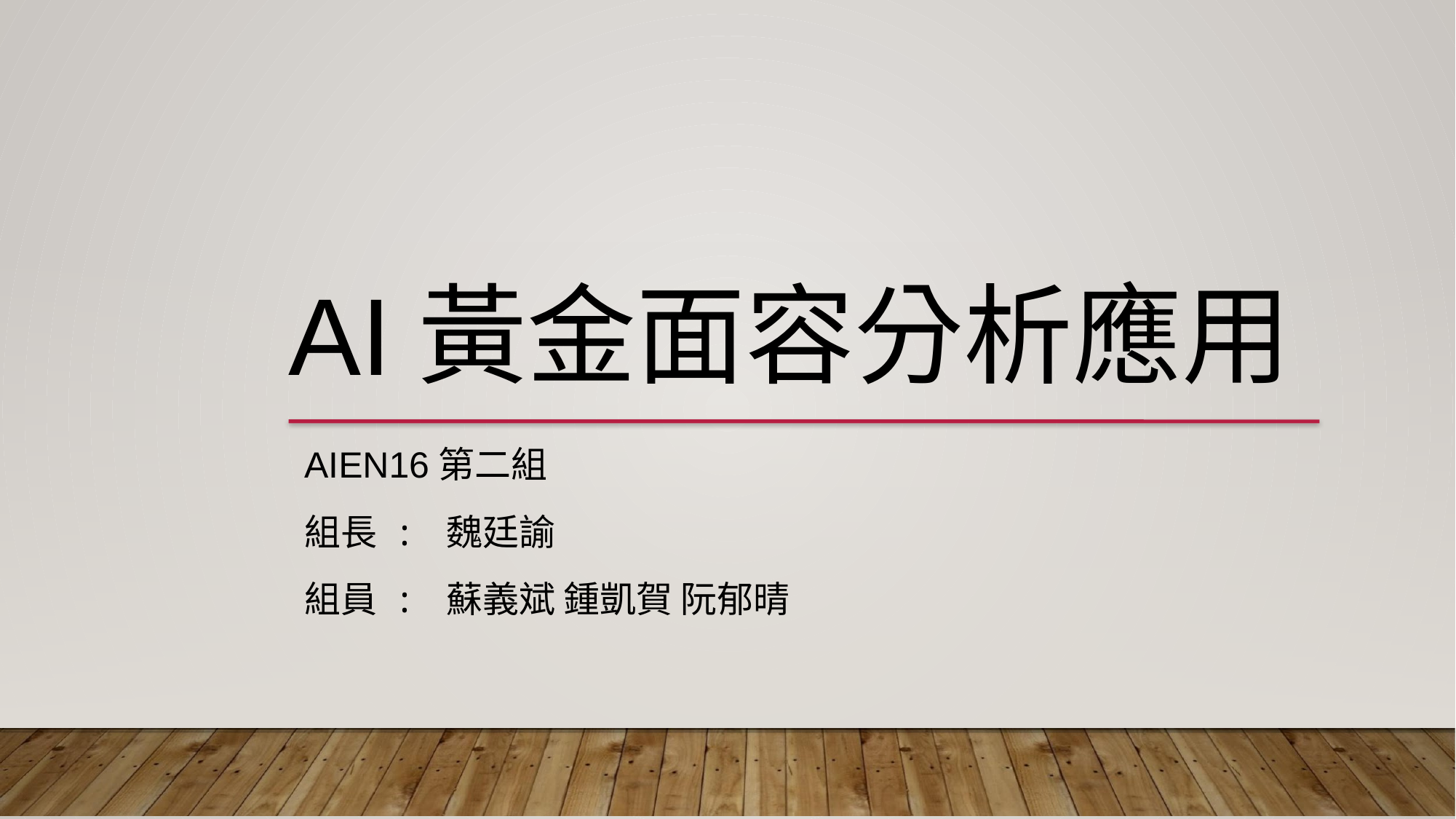

AI黃金面容分析應用
AIEN16第二組
組長 : 魏廷諭
組員 : 蘇義斌 鍾凱賀 阮郁晴